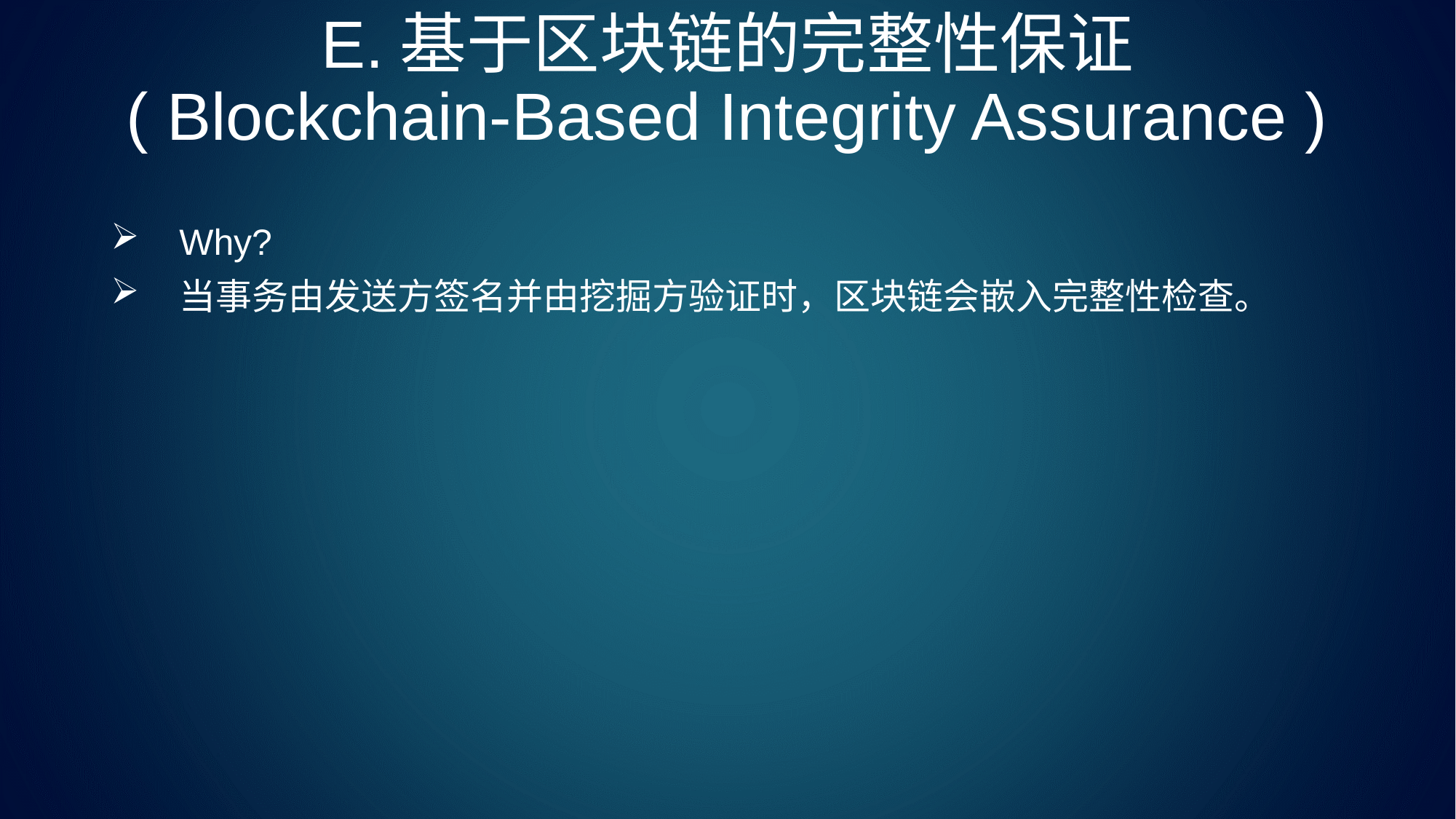

# E.基于区块链的完整性保证 ( Blockchain-Based Integrity Assurance )
Why?
当事务由发送方签名并由挖掘方验证时，区块链会嵌入完整性检查。